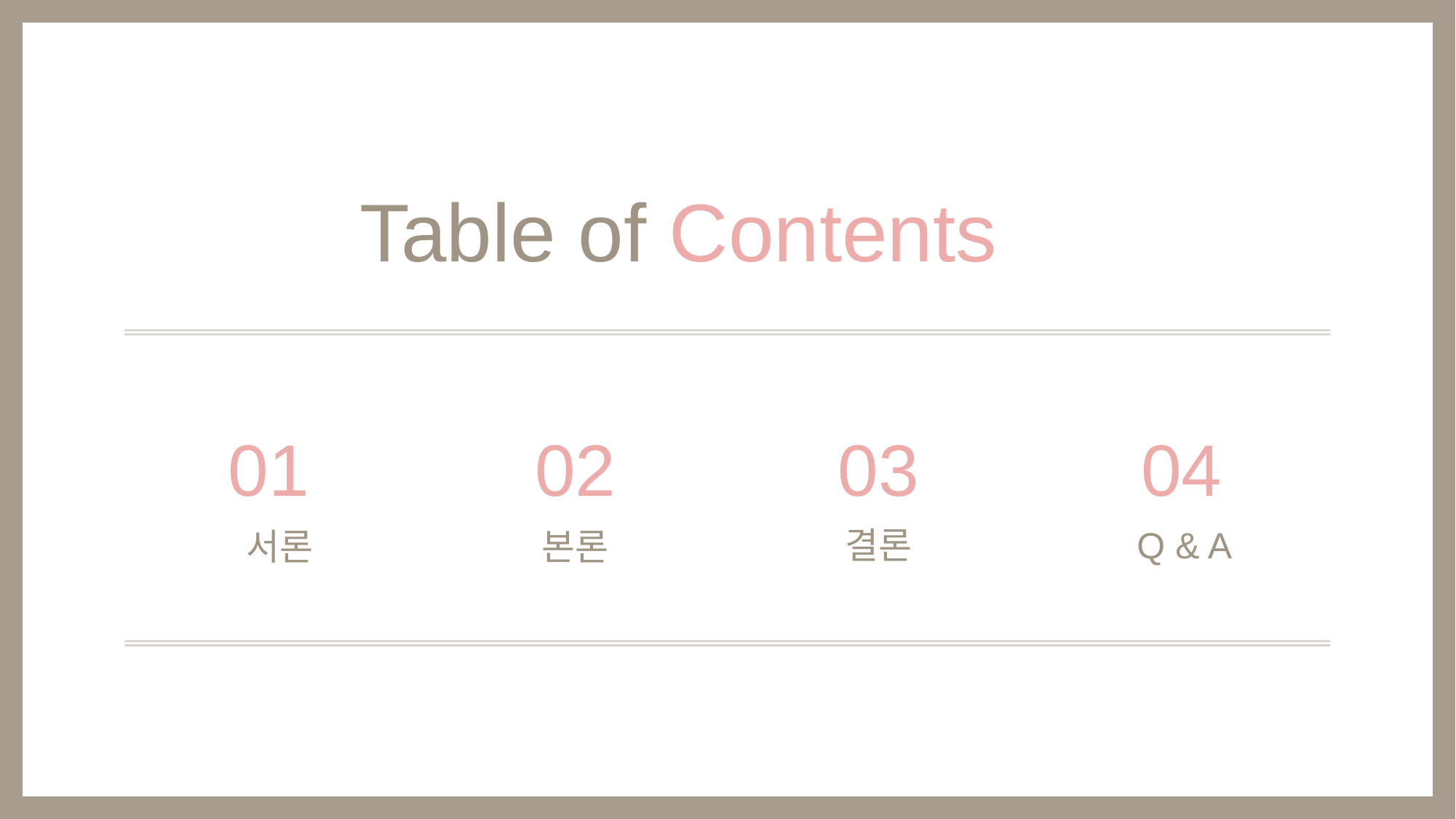

Table of Contents
01
서론
02
본론
03
결론
04
Q & A